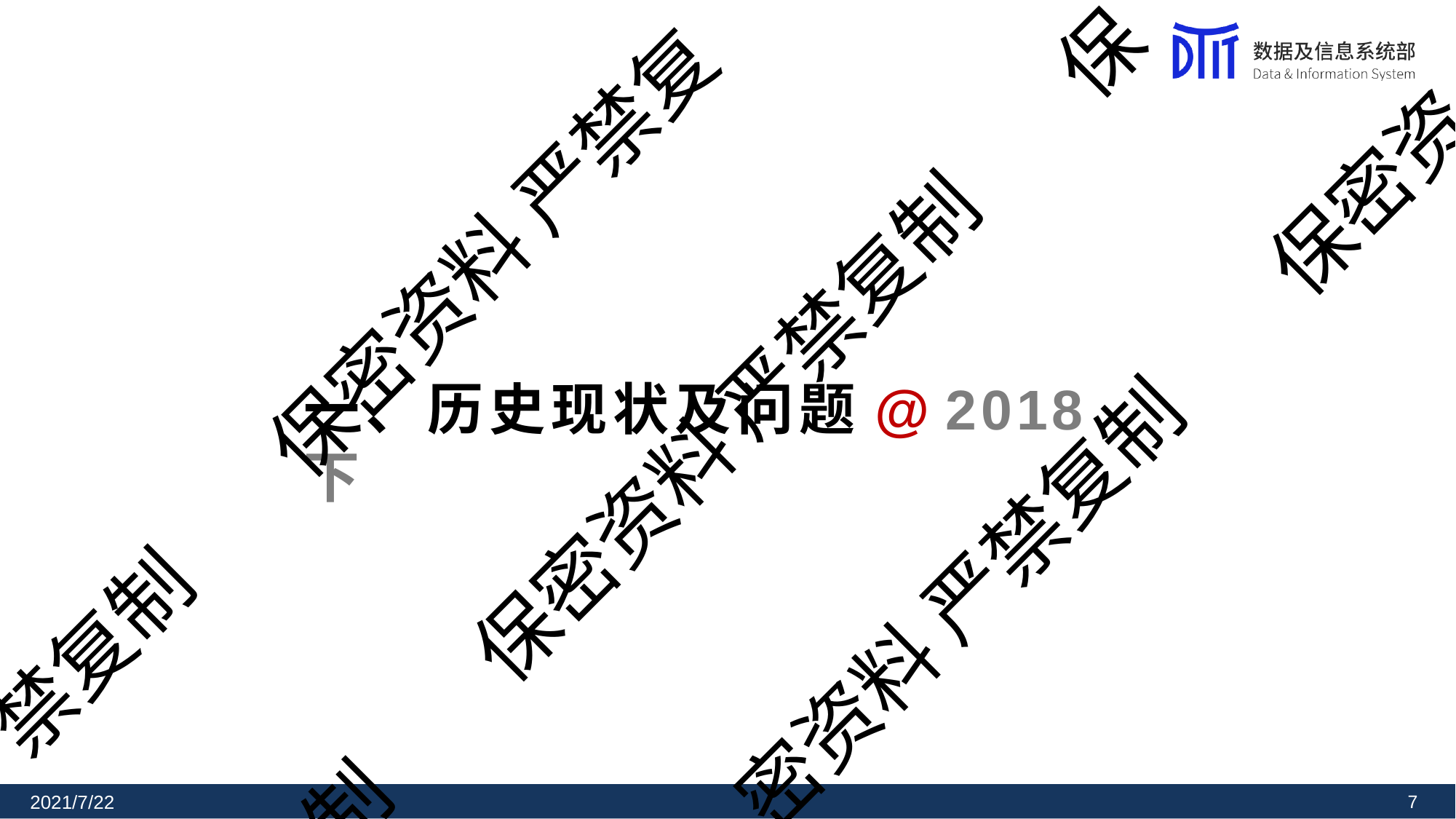

保
保密资
保密资料 严禁复
# 一、历史现状及问题@ 2018 下
保密资料 严禁复制
密资料 严禁复制
禁复制
制
2021/7/22
7